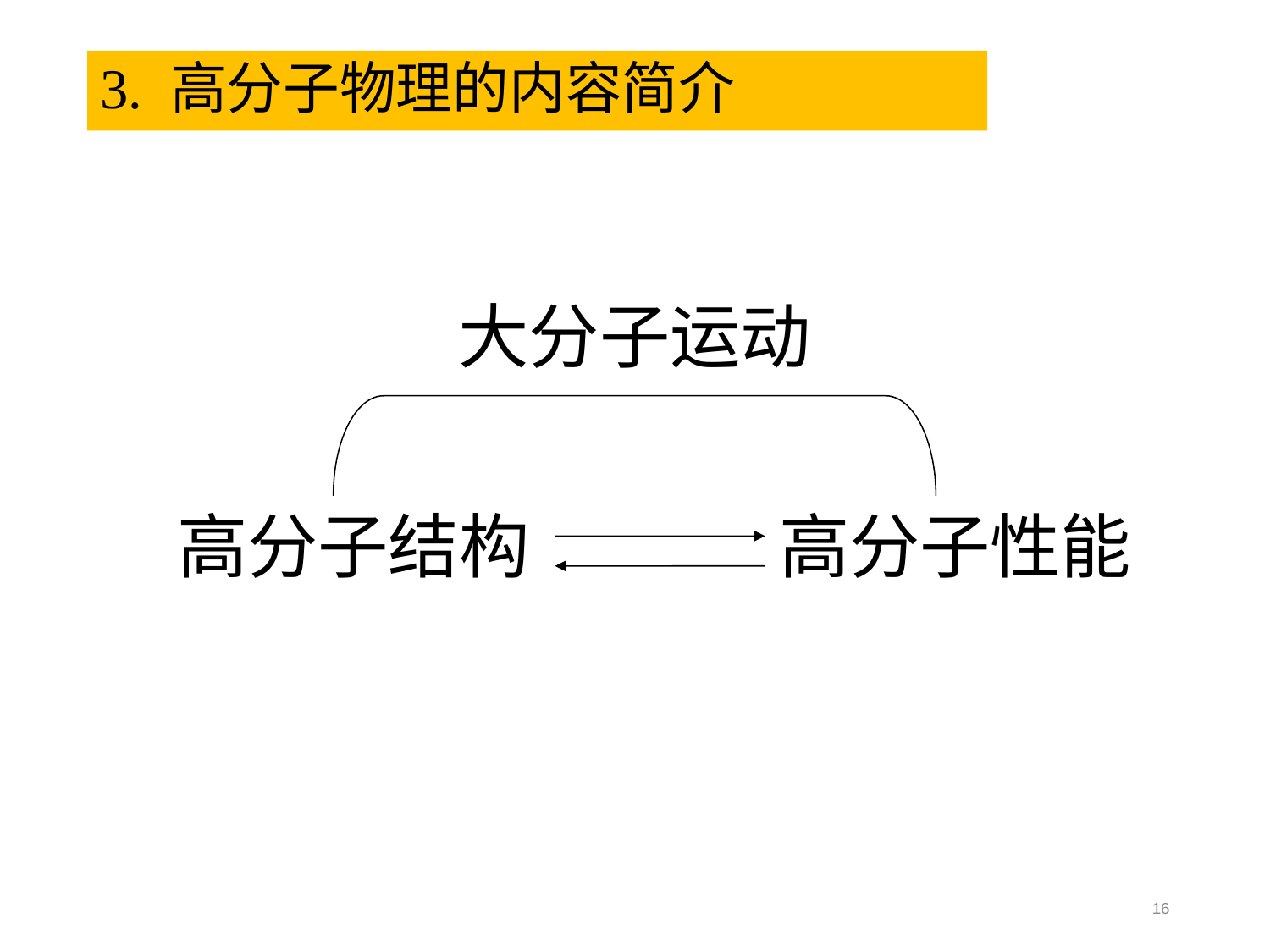

# 3. 高分子物理的内容简介

大分子运动
高分子结构
高分子性能

16